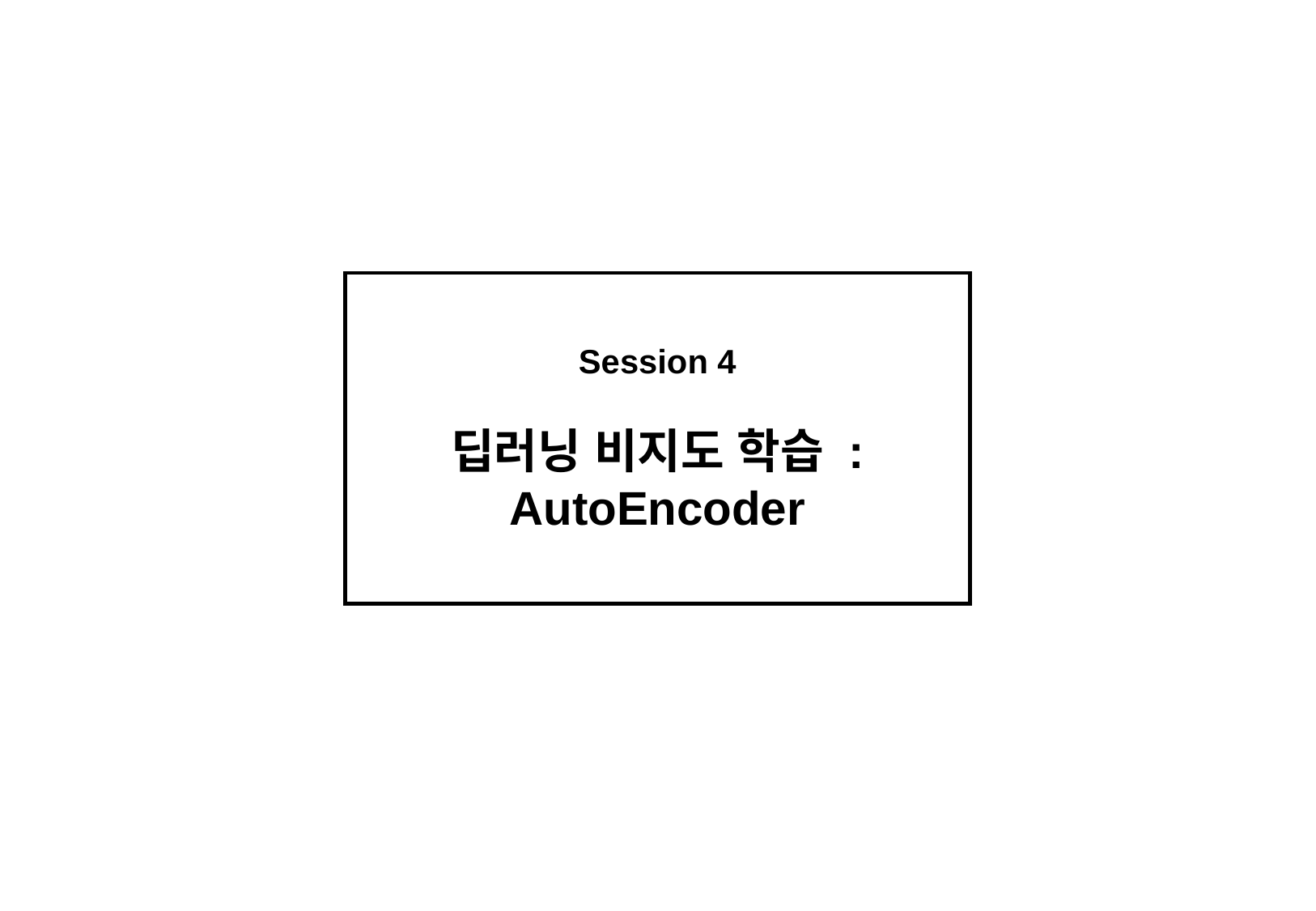

Session 4
딥러닝 비지도 학습 : AutoEncoder